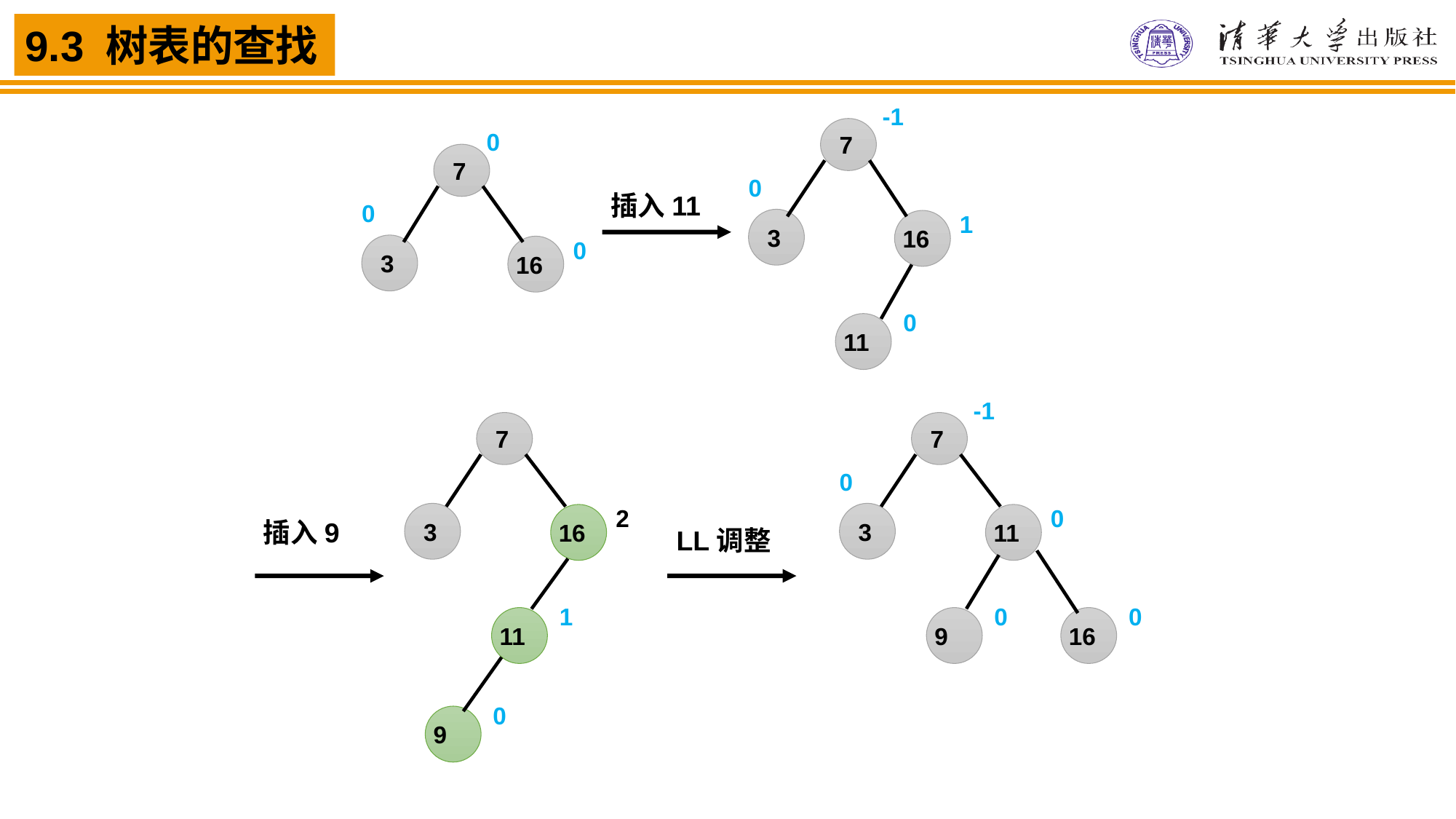

-1
7

0
插入11
3
1
16

0
11

0
7

0
3
0
16
-1
7

0
3
0
11
LL调整

0
0
9
16
7

3
2
16
插入9

1
11

0
9